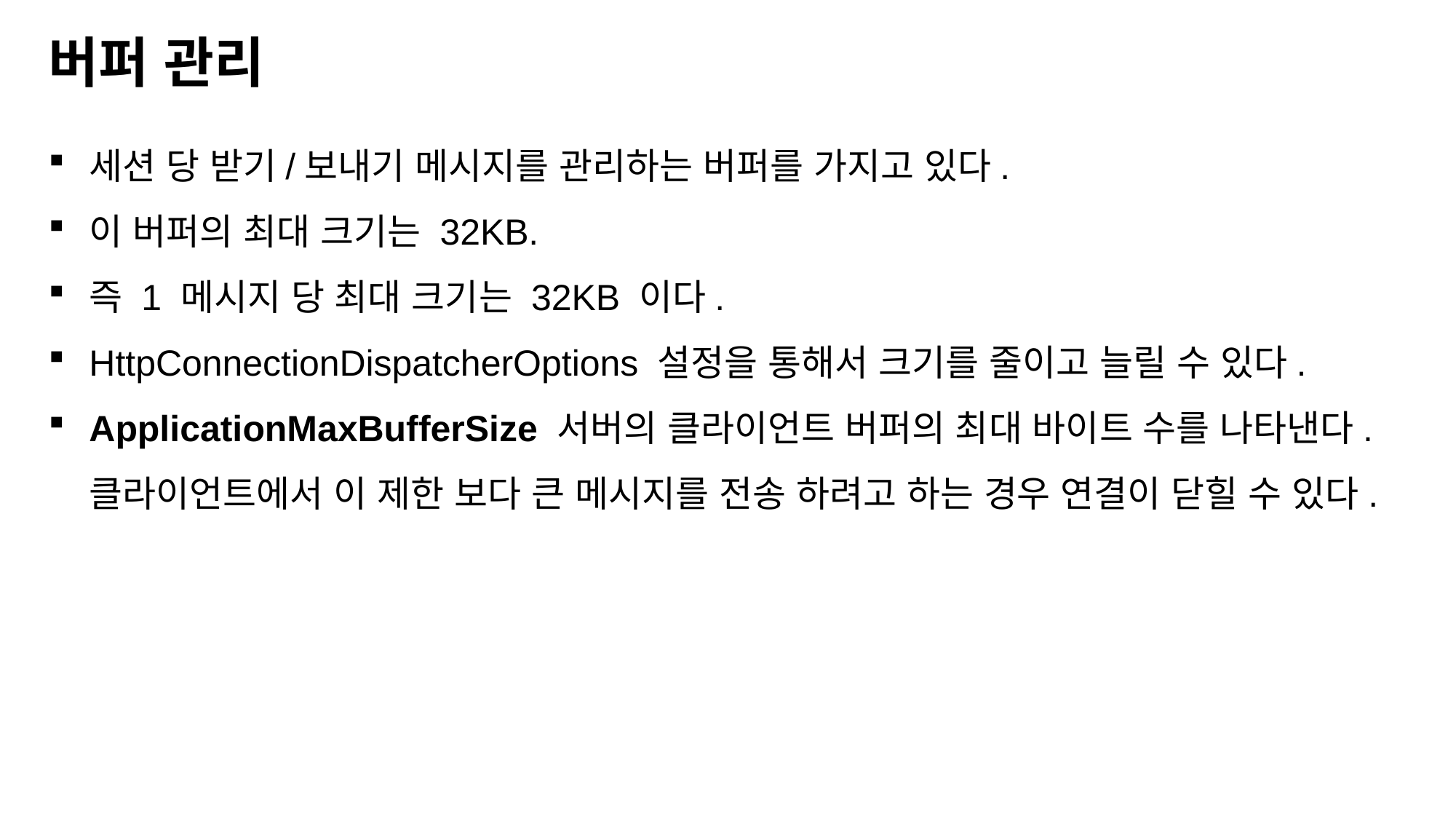

버퍼 관리
세션 당 받기/보내기 메시지를 관리하는 버퍼를 가지고 있다.
이 버퍼의 최대 크기는 32KB.
즉 1 메시지 당 최대 크기는 32KB 이다.
HttpConnectionDispatcherOptions 설정을 통해서 크기를 줄이고 늘릴 수 있다.
ApplicationMaxBufferSize 서버의 클라이언트 버퍼의 최대 바이트 수를 나타낸다. 클라이언트에서 이 제한 보다 큰 메시지를 전송 하려고 하는 경우 연결이 닫힐 수 있다.